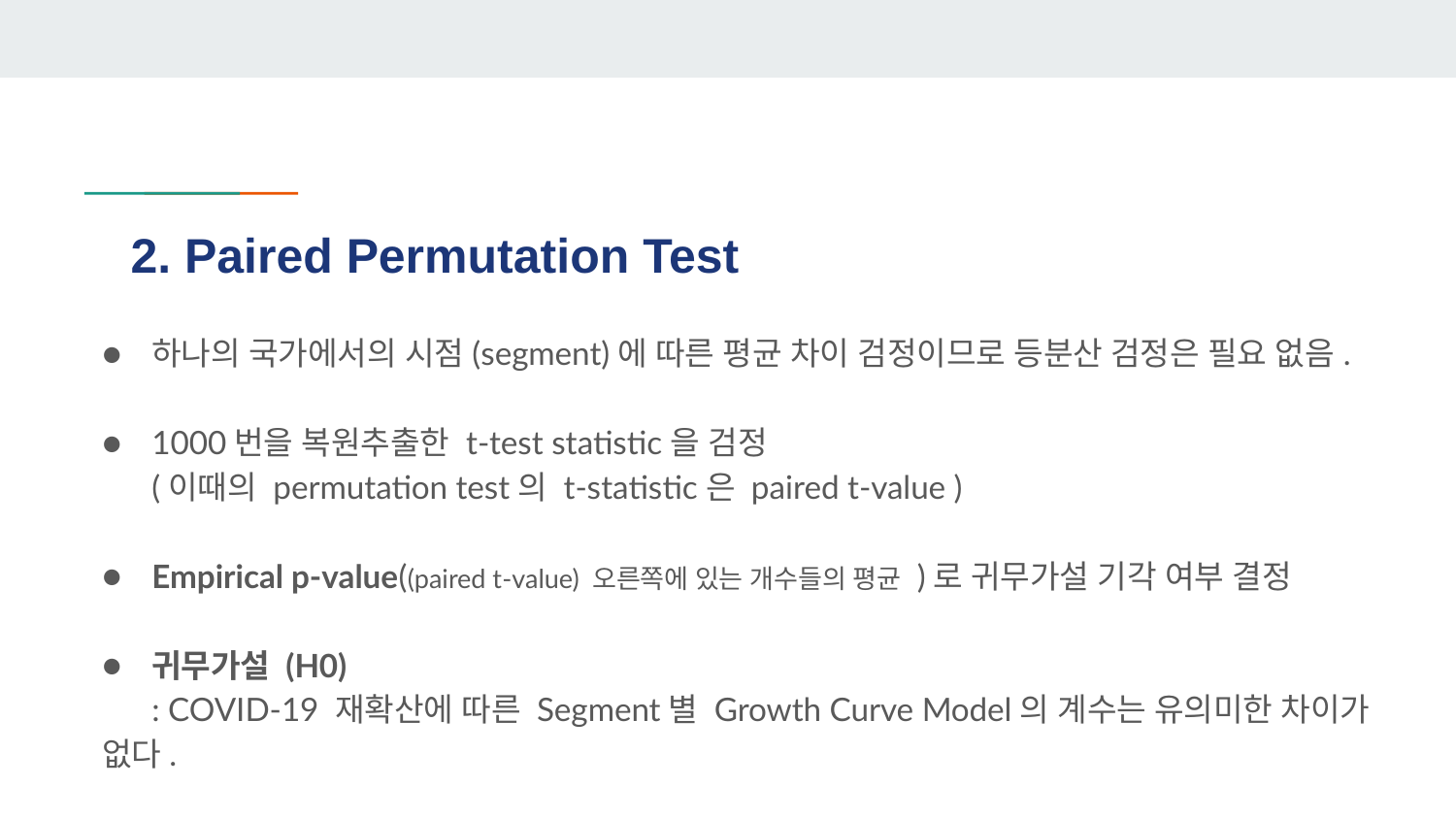

# 2. Paired Permutation Test
하나의 국가에서의 시점(segment)에 따른 평균 차이 검정이므로 등분산 검정은 필요 없음.

1000번을 복원추출한 t-test statistic을 검정
      (이때의 permutation test의 t-statistic은 paired t-value )

Empirical p-value((paired t-value) 오른쪽에 있는 개수들의 평균 )로 귀무가설 기각 여부 결정

귀무가설 (H0)
      : COVID-19 재확산에 따른 Segment별 Growth Curve Model의 계수는 유의미한 차이가 없다.